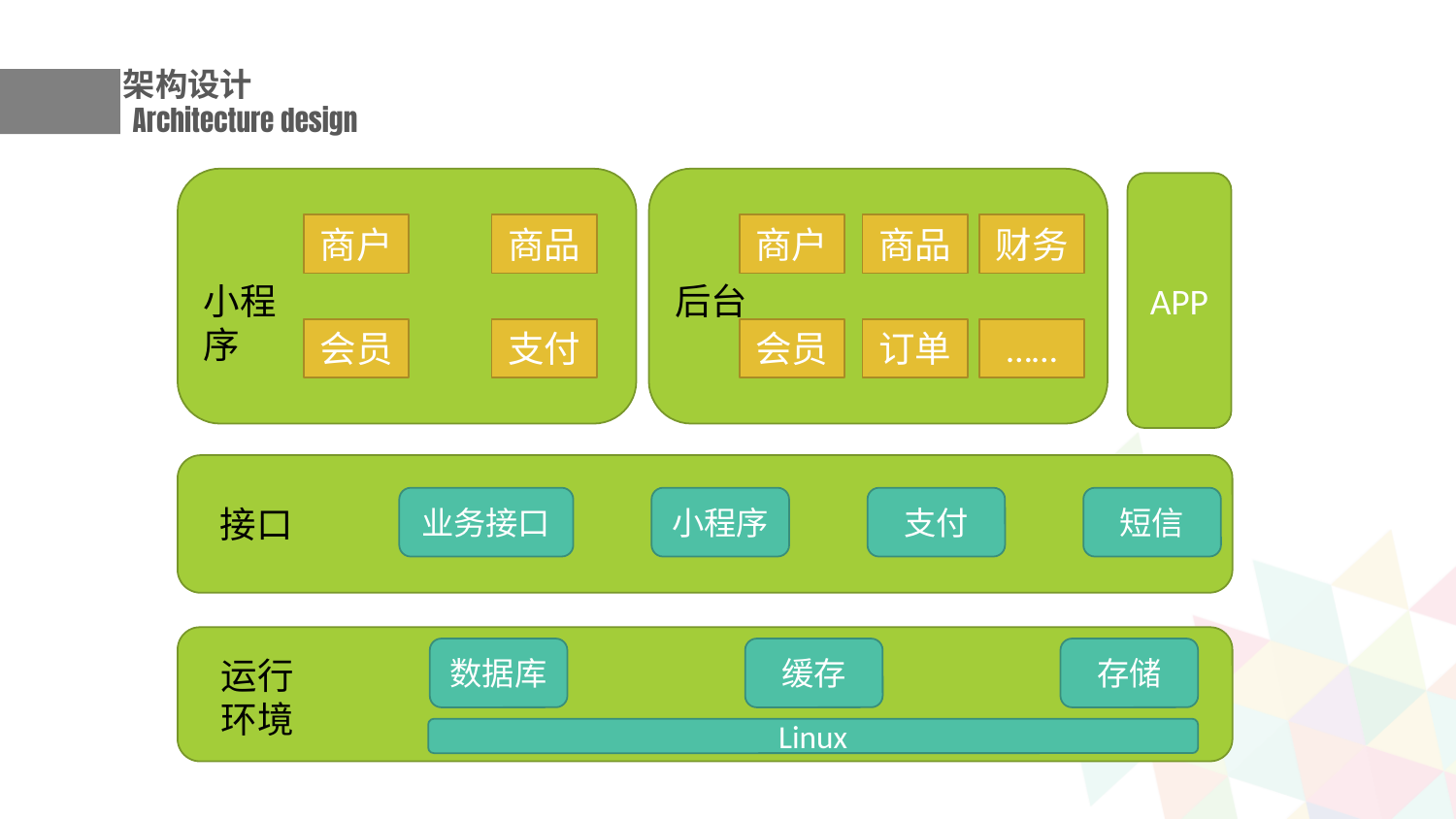

架构设计

Architecture design

APP
商户
商品
商户
商品
财务
小程序
后台
会员
支付
会员
订单
……

业务接口
小程序
支付
短信
接口

数据库
缓存
存储
运行
环境
Linux